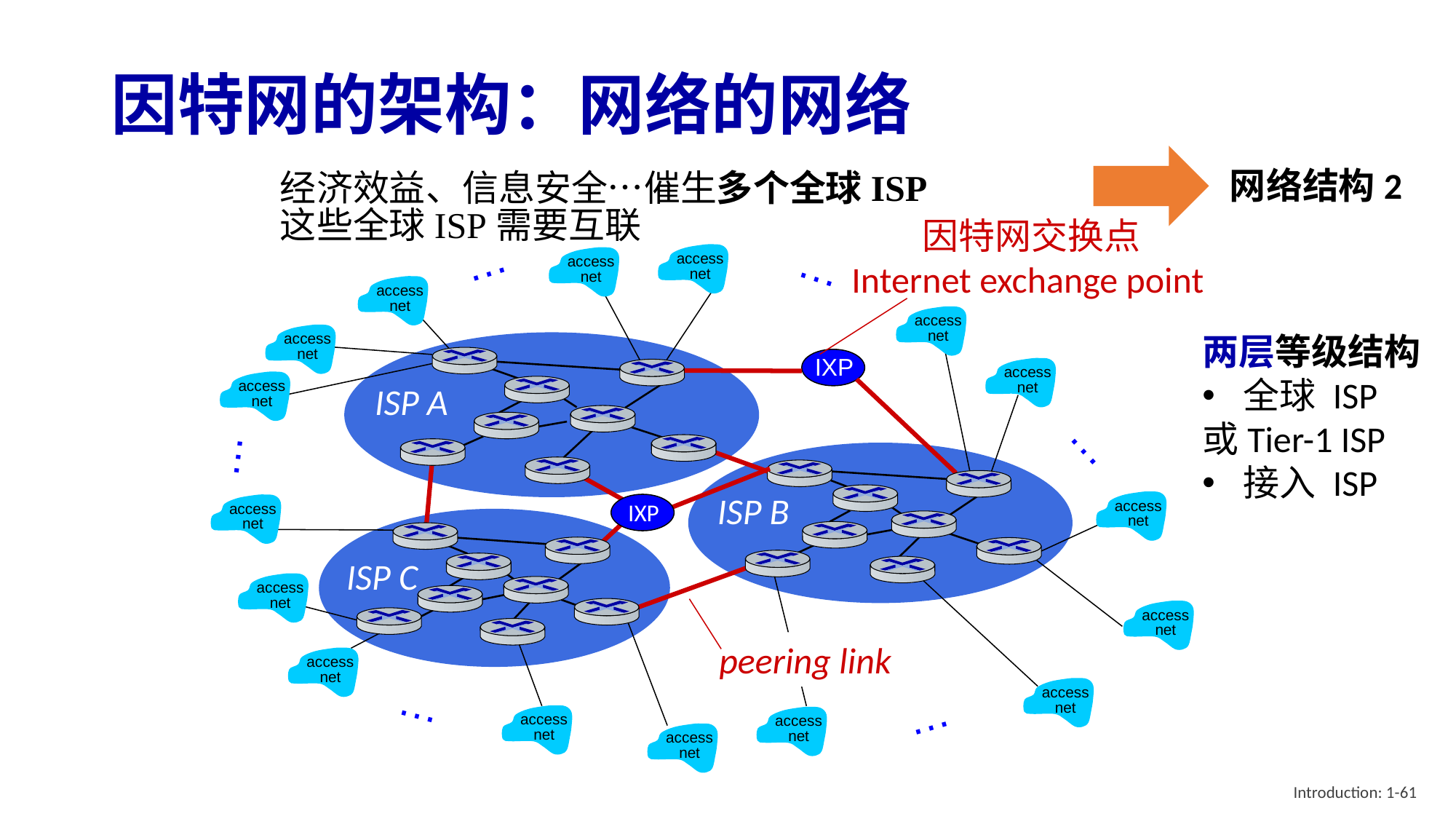

# 因特网的架构：网络的网络

网络结构2
经济效益、信息安全…催生多个全球ISP这些全球ISP需要互联
因特网交换点
Internet exchange point
…
…

access
net

access
net

access
net

access
net

access
net

access
net

access
net
…
…

access
net

access
net

access
net

access
net

access
net

access
net
…

access
net

access
net
…

access
net
两层等级结构
全球 ISP
或Tier-1 ISP
接入 ISP

IXP

ISP A

IXP

ISP B

ISP C

peering link

Introduction: 1-61